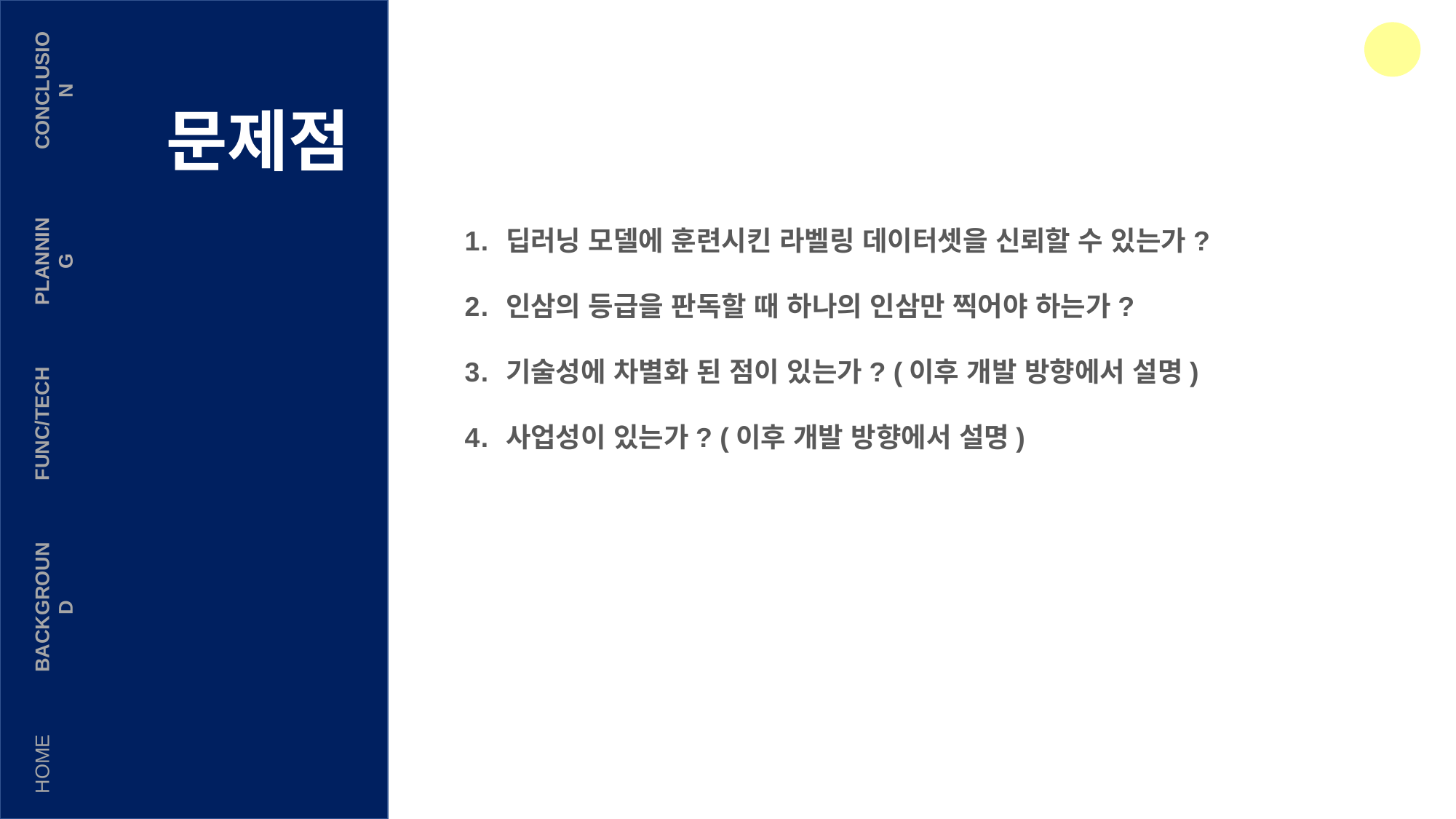

CONCLUSION
문제점
딥러닝 모델에 훈련시킨 라벨링 데이터셋을 신뢰할 수 있는가?

인삼의 등급을 판독할 때 하나의 인삼만 찍어야 하는가?

기술성에 차별화 된 점이 있는가? (이후 개발 방향에서 설명)

사업성이 있는가? (이후 개발 방향에서 설명)

PLANNING
FUNC/TECH
BACKGROUND
HOME